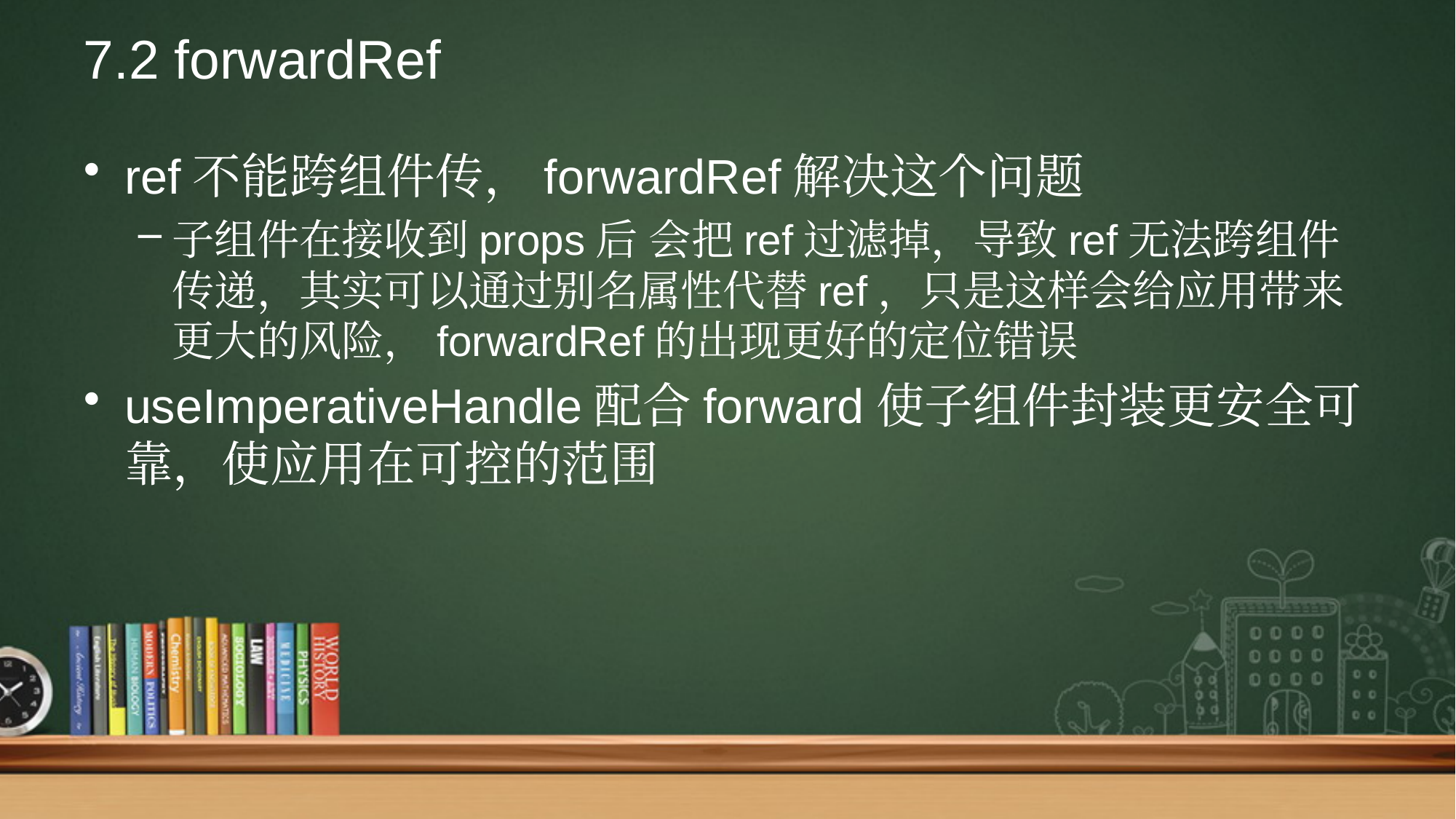

# 7.2 forwardRef
ref不能跨组件传，forwardRef解决这个问题
子组件在接收到props后 会把ref过滤掉，导致ref无法跨组件传递，其实可以通过别名属性代替ref，只是这样会给应用带来更大的风险，forwardRef的出现更好的定位错误
useImperativeHandle配合forward使子组件封装更安全可靠，使应用在可控的范围